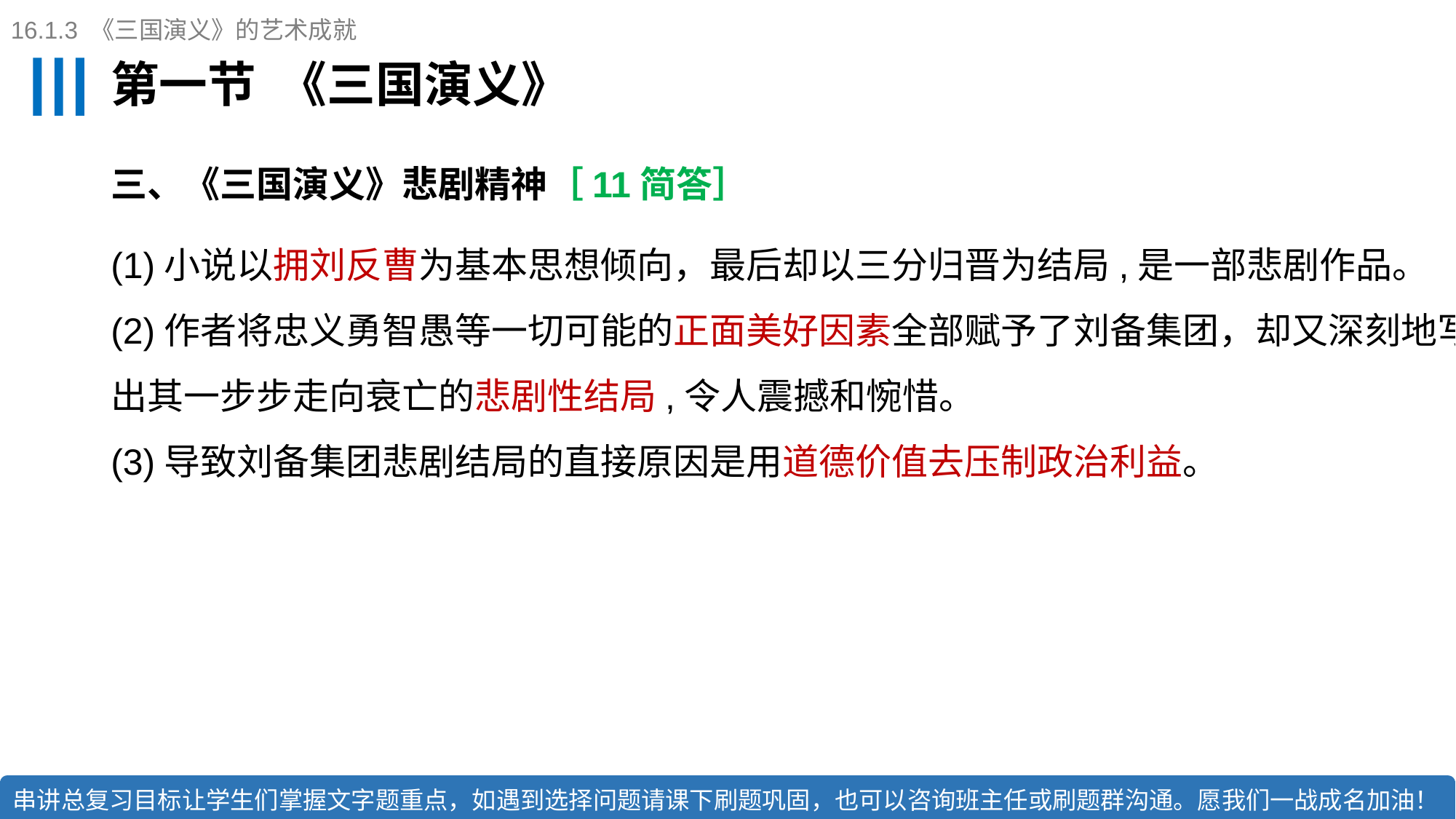

16.1.3 《三国演义》的艺术成就
# 第一节  《三国演义》
三、《三国演义》悲剧精神［11简答］
(1)小说以拥刘反曹为基本思想倾向，最后却以三分归晋为结局,是一部悲剧作品。
(2)作者将忠义勇智愚等一切可能的正面美好因素全部赋予了刘备集团，却又深刻地写出其一步步走向衰亡的悲剧性结局,令人震撼和惋惜。
(3)导致刘备集团悲剧结局的直接原因是用道德价值去压制政治利益。